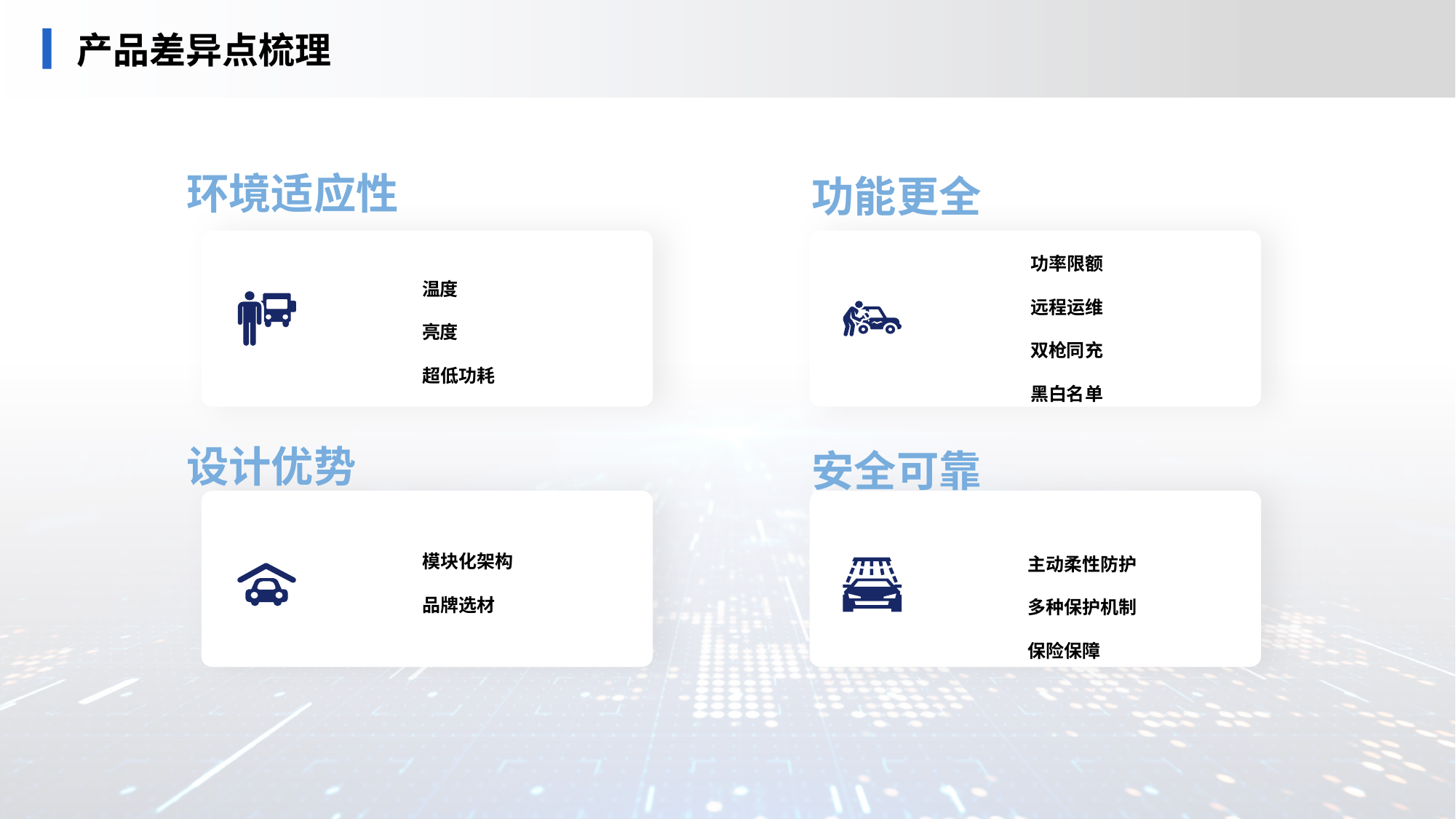

# 产品差异点梳理
环境适应性

温度
亮度
超低功耗

功能更全
功率限额
远程运维
双枪同充
黑白名单

设计优势

模块化架构
品牌选材
安全可靠

主动柔性防护
多种保护机制
保险保障

31